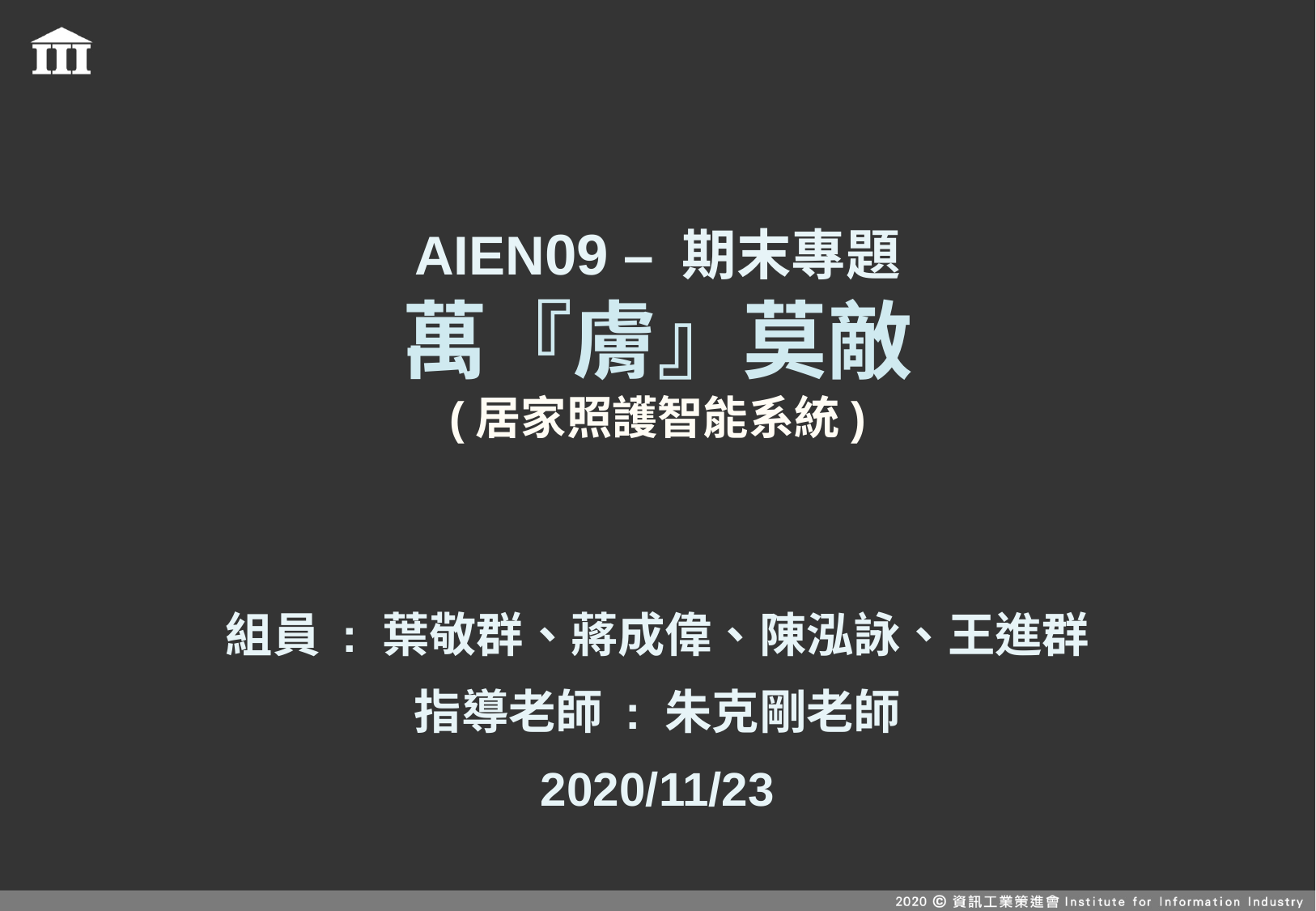

# AIEN09 – 期末專題 萬『膚』莫敵 (居家照護智能系統)
組員 : 葉敬群、蔣成偉、陳泓詠、王進群
指導老師 : 朱克剛老師
2020/11/23